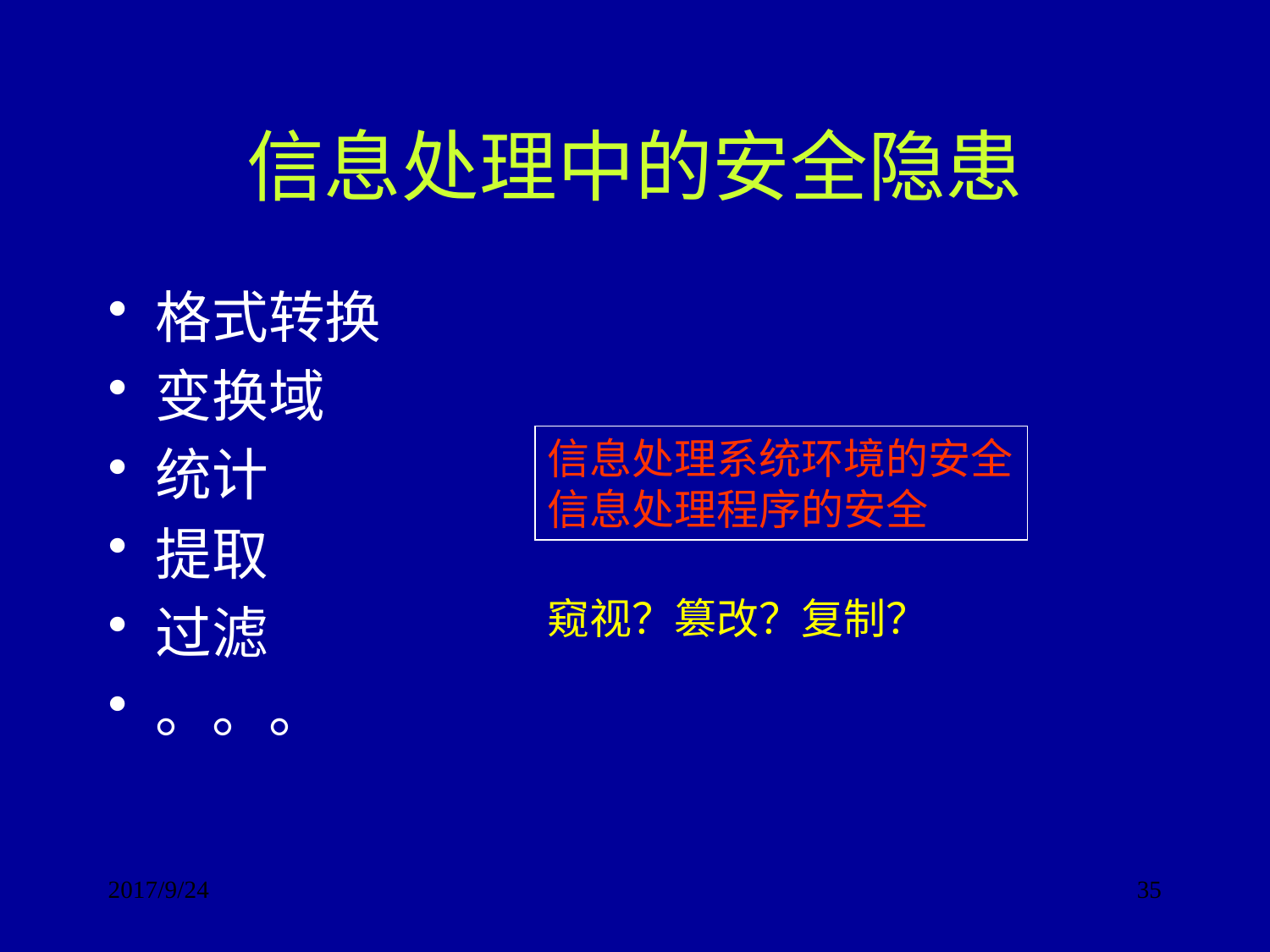

# 信息处理中的安全隐患
格式转换
变换域
统计
提取
过滤
。。。

信息处理系统环境的安全
信息处理程序的安全
窥视？篡改？复制？
2017/9/24
35